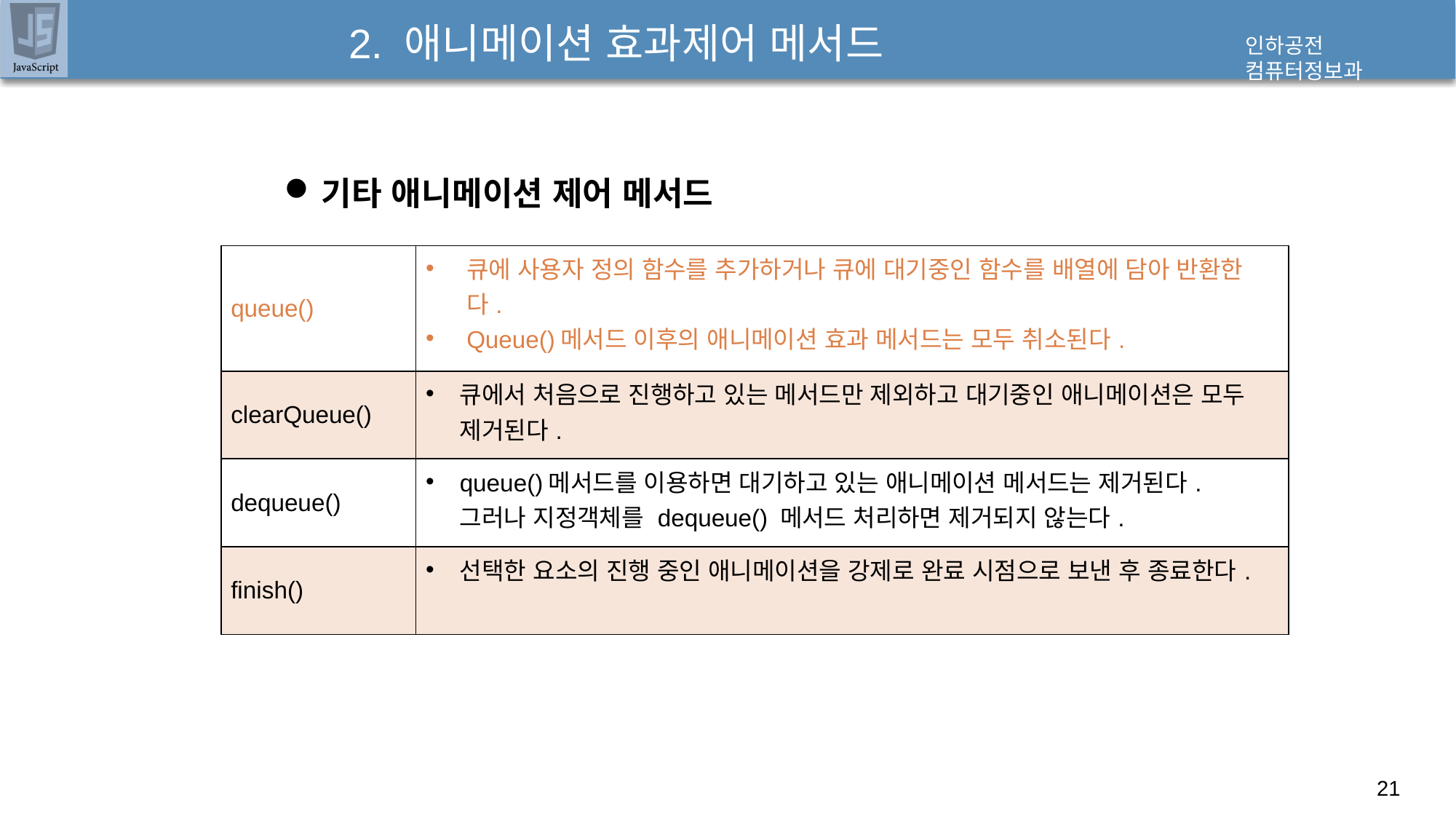

# 2. 애니메이션 효과제어 메서드
기타 애니메이션 제어 메서드
| queue() | 큐에 사용자 정의 함수를 추가하거나 큐에 대기중인 함수를 배열에 담아 반환한다. Queue()메서드 이후의 애니메이션 효과 메서드는 모두 취소된다. |
| --- | --- |
| clearQueue() | 큐에서 처음으로 진행하고 있는 메서드만 제외하고 대기중인 애니메이션은 모두 제거된다. |
| dequeue() | queue()메서드를 이용하면 대기하고 있는 애니메이션 메서드는 제거된다. 그러나 지정객체를 dequeue() 메서드 처리하면 제거되지 않는다. |
| finish() | 선택한 요소의 진행 중인 애니메이션을 강제로 완료 시점으로 보낸 후 종료한다. |